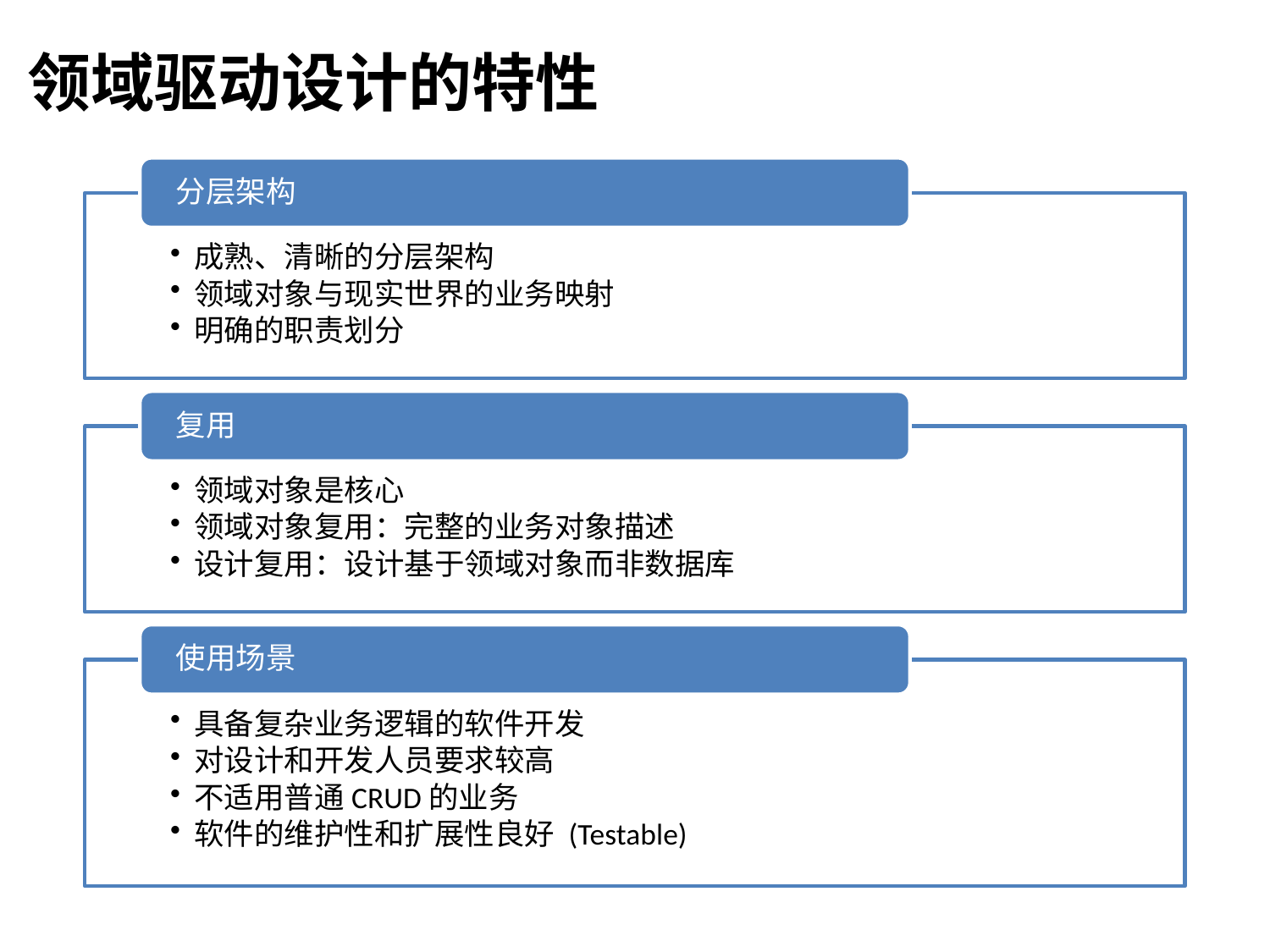

领域驱动设计的特性
成熟、清晰的分层架构
领域对象与现实世界的业务映射
明确的职责划分
分层架构
领域对象是核心
领域对象复用：完整的业务对象描述
设计复用：设计基于领域对象而非数据库
复用
具备复杂业务逻辑的软件开发
对设计和开发人员要求较高
不适用普通CRUD的业务
软件的维护性和扩展性良好 (Testable)
使用场景